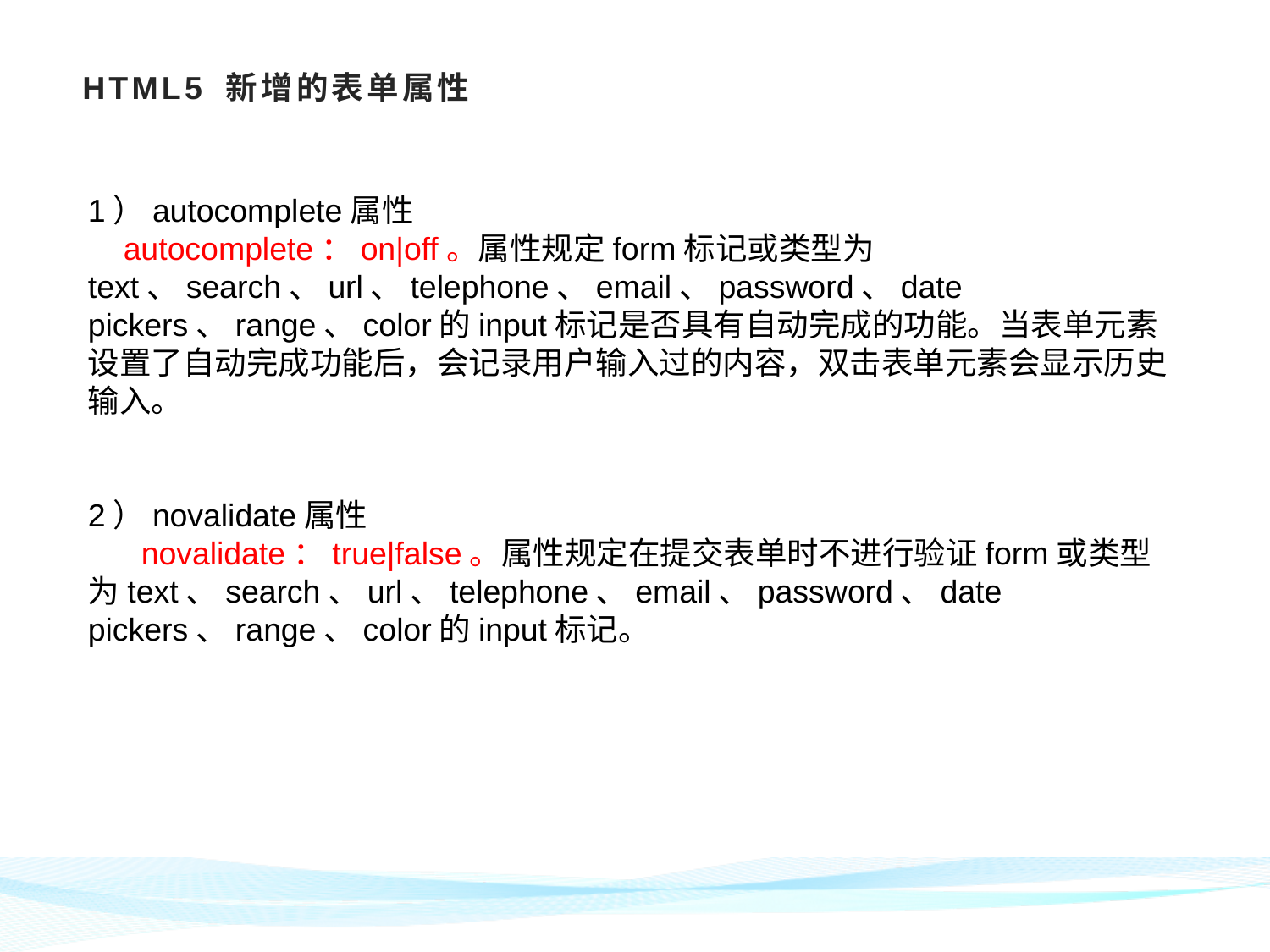

# HTML5 新增的表单属性
1）autocomplete属性
    autocomplete：on|off。属性规定form标记或类型为text、search、url、telephone、email、password、date pickers、range、color的input标记是否具有自动完成的功能。当表单元素设置了自动完成功能后，会记录用户输入过的内容，双击表单元素会显示历史输入。

2）novalidate属性
      novalidate：true|false。属性规定在提交表单时不进行验证form或类型为text、search、url、telephone、email、password、date pickers、range、color的input标记。